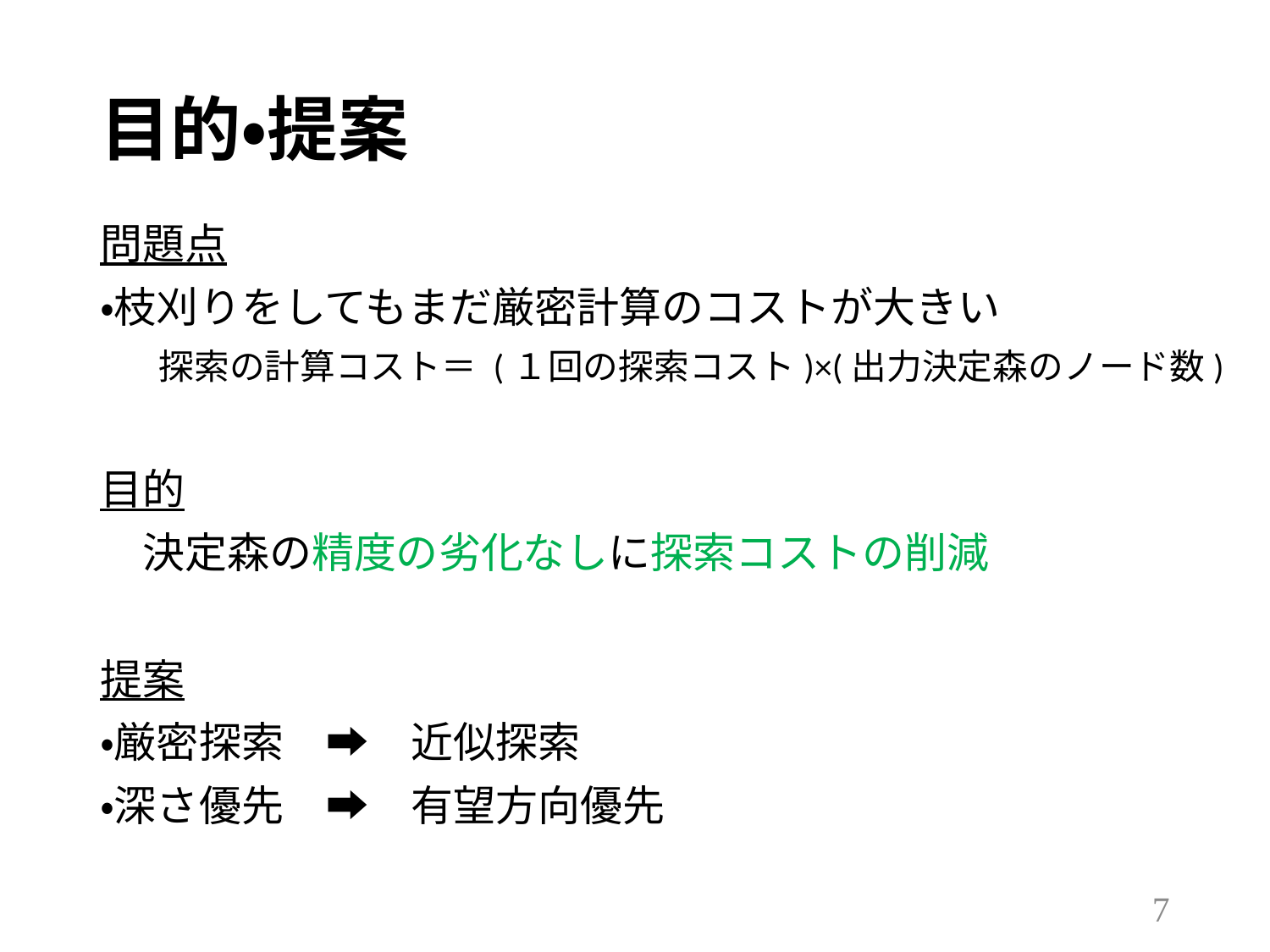

# 目的・提案
問題点
・枝刈りをしてもまだ厳密計算のコストが大きい
　   探索の計算コスト＝ (１回の探索コスト)×(出力決定森のノード数)

目的
　決定森の精度の劣化なしに探索コストの削減

提案
・厳密探索　➡︎　近似探索
・深さ優先　➡︎　有望方向優先
7